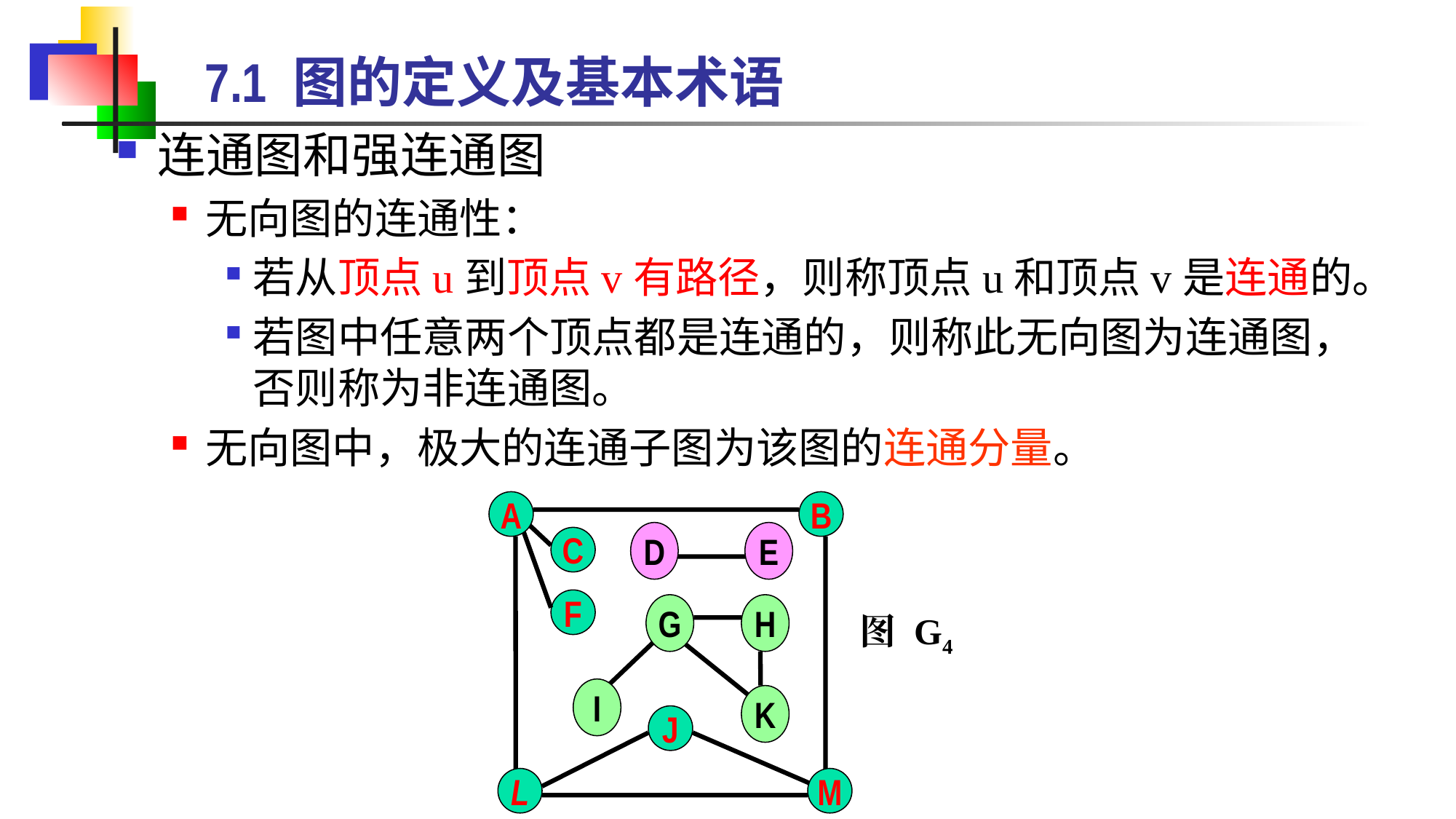

# 7.1 图的定义及基本术语
连通图和强连通图
无向图的连通性：
若从顶点u到顶点v有路径，则称顶点u和顶点v是连通的。
若图中任意两个顶点都是连通的，则称此无向图为连通图，否则称为非连通图。
无向图中，极大的连通子图为该图的连通分量。

A
B

C

F
J

L
M

D
E

G
H

I
K
图 G4